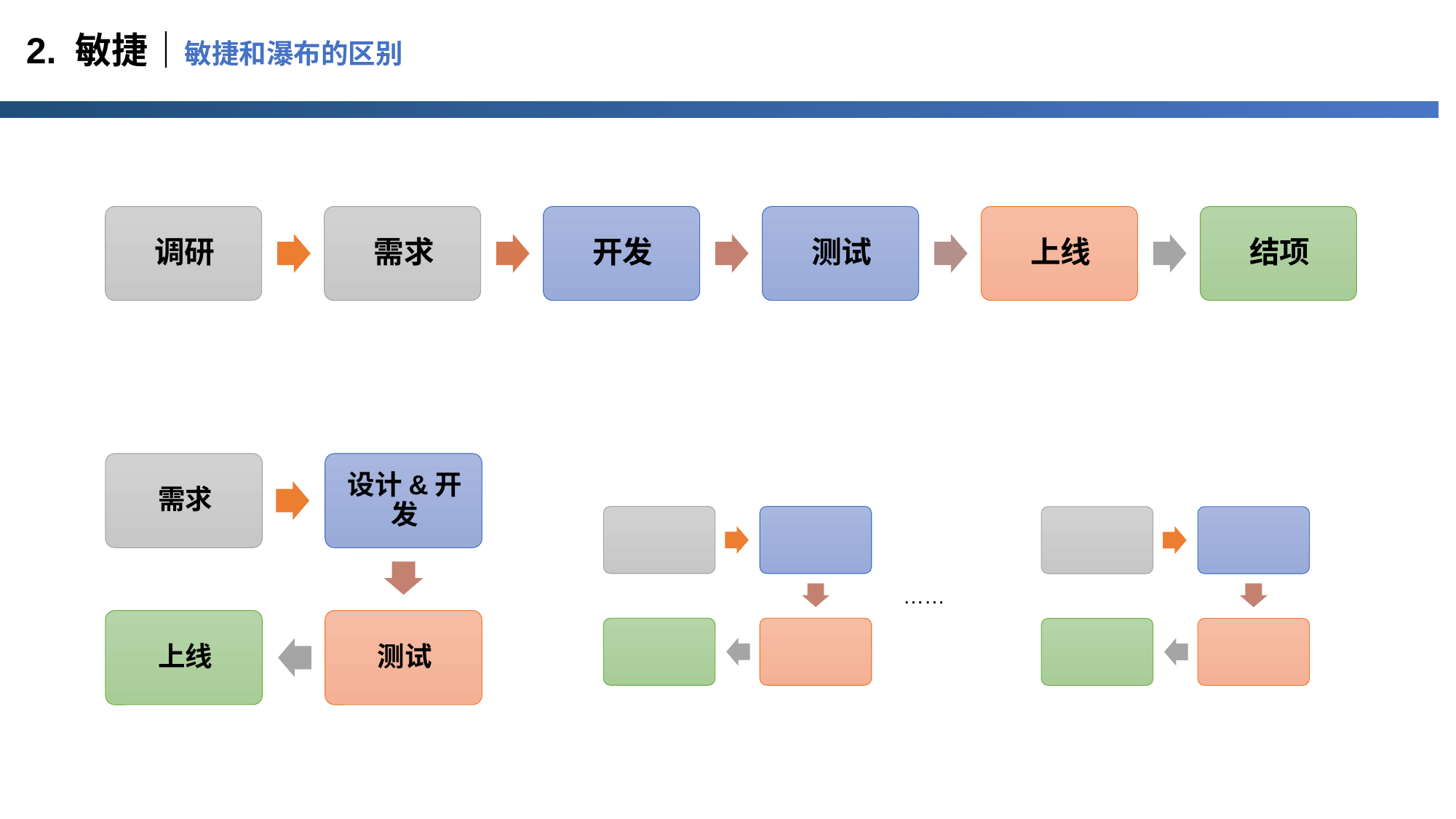

# 2. 敏捷｜敏捷和瀑布的区别
调研

需求

开发

测试

上线

结项
需求

设计&开发

测试

上线

……